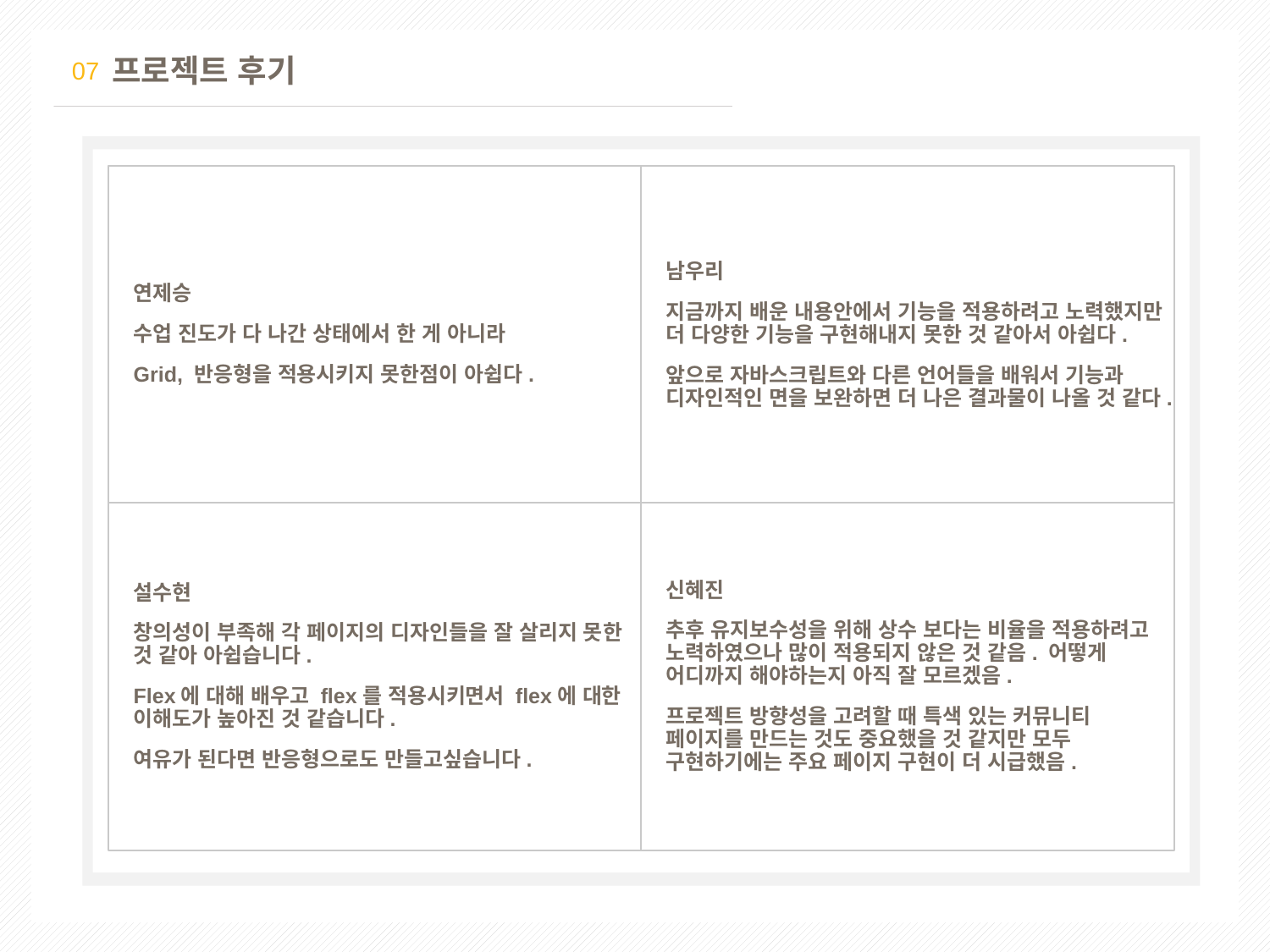

프로젝트 후기
07

남우리
지금까지 배운 내용안에서 기능을 적용하려고 노력했지만 더 다양한 기능을 구현해내지 못한 것 같아서 아쉽다.
앞으로 자바스크립트와 다른 언어들을 배워서 기능과 디자인적인 면을 보완하면 더 나은 결과물이 나올 것 같다.

연제승
수업 진도가 다 나간 상태에서 한 게 아니라
Grid, 반응형을 적용시키지 못한점이 아쉽다.
신혜진
추후 유지보수성을 위해 상수 보다는 비율을 적용하려고 노력하였으나 많이 적용되지 않은 것 같음. 어떻게 어디까지 해야하는지 아직 잘 모르겠음.
프로젝트 방향성을 고려할 때 특색 있는 커뮤니티 페이지를 만드는 것도 중요했을 것 같지만 모두 구현하기에는 주요 페이지 구현이 더 시급했음.
설수현
창의성이 부족해 각 페이지의 디자인들을 잘 살리지 못한 것 같아 아쉽습니다.
Flex에 대해 배우고 flex를 적용시키면서 flex에 대한 이해도가 높아진 것 같습니다.
여유가 된다면 반응형으로도 만들고싶습니다.